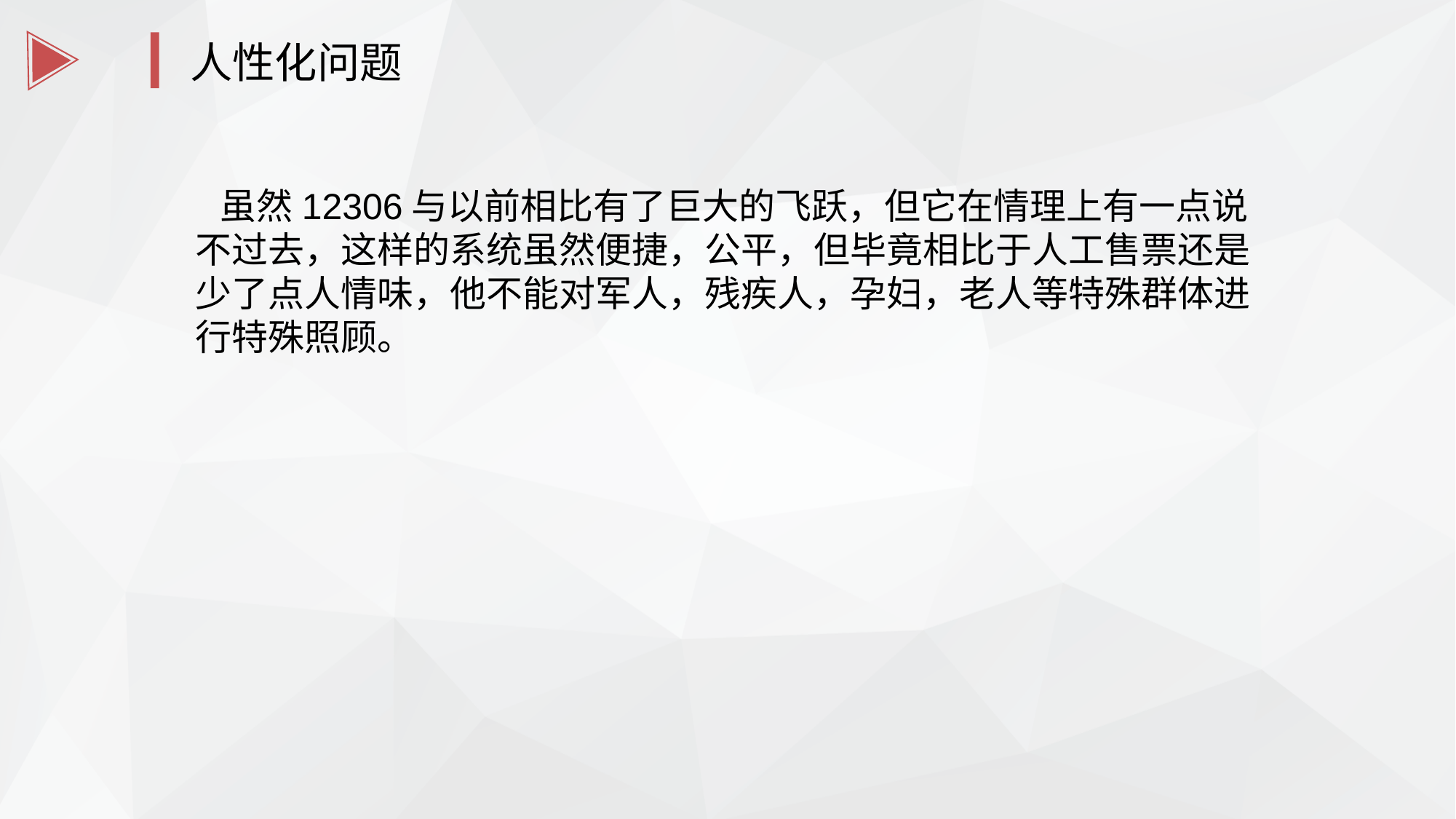

人性化问题

  虽然12306与以前相比有了巨大的飞跃，但它在情理上有一点说不过去，这样的系统虽然便捷，公平，但毕竟相比于人工售票还是少了点人情味，他不能对军人，残疾人，孕妇，老人等特殊群体进行特殊照顾。